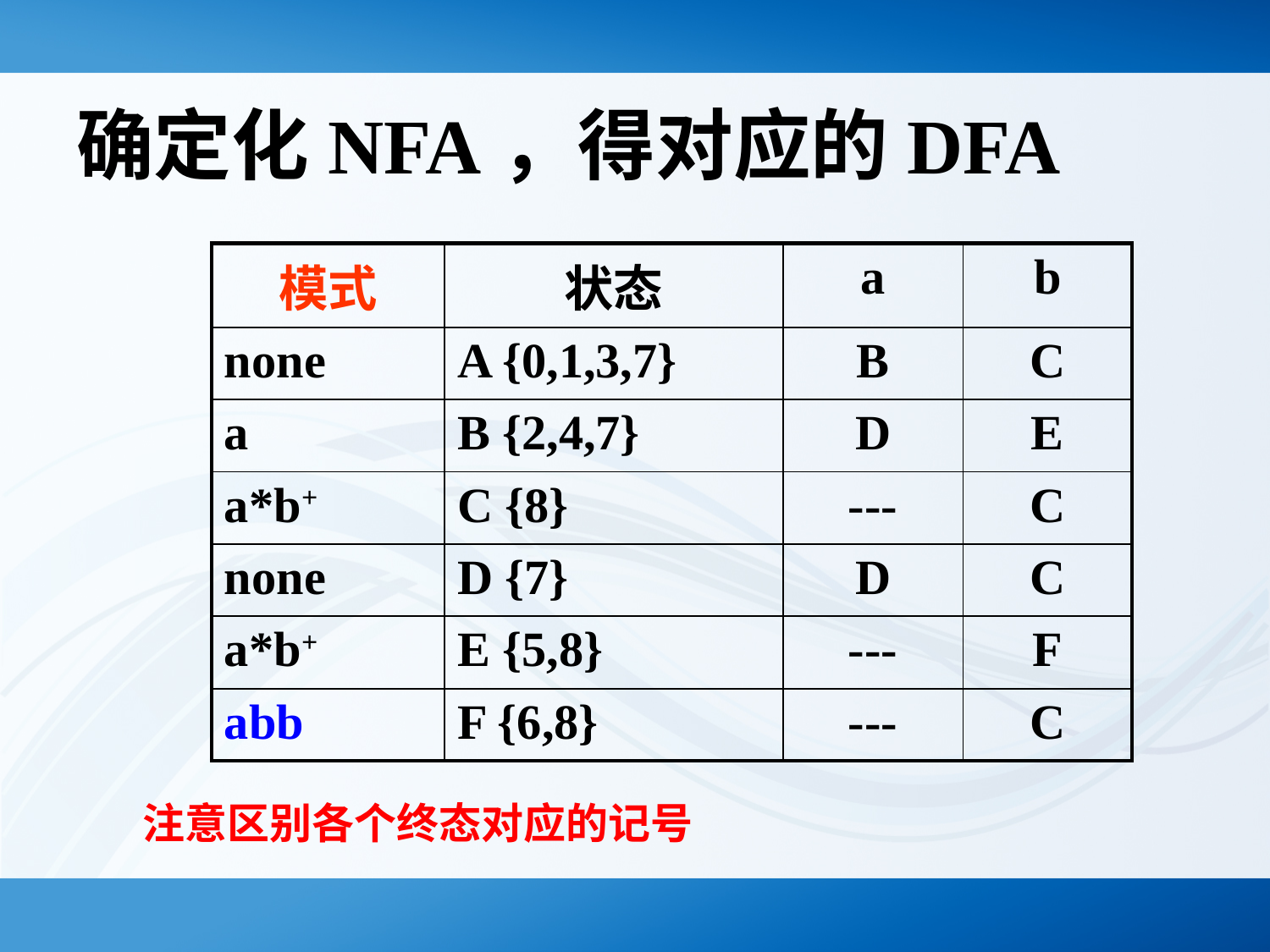

# 确定化NFA，得对应的DFA
| 模式 | 状态 | a | b |
| --- | --- | --- | --- |
| none | A {0,1,3,7} | B | C |
| a | B {2,4,7} | D | E |
| a\*b+ | C {8} | --- | C |
| none | D {7} | D | C |
| a\*b+ | E {5,8} | --- | F |
| abb | F {6,8} | --- | C |
注意区别各个终态对应的记号